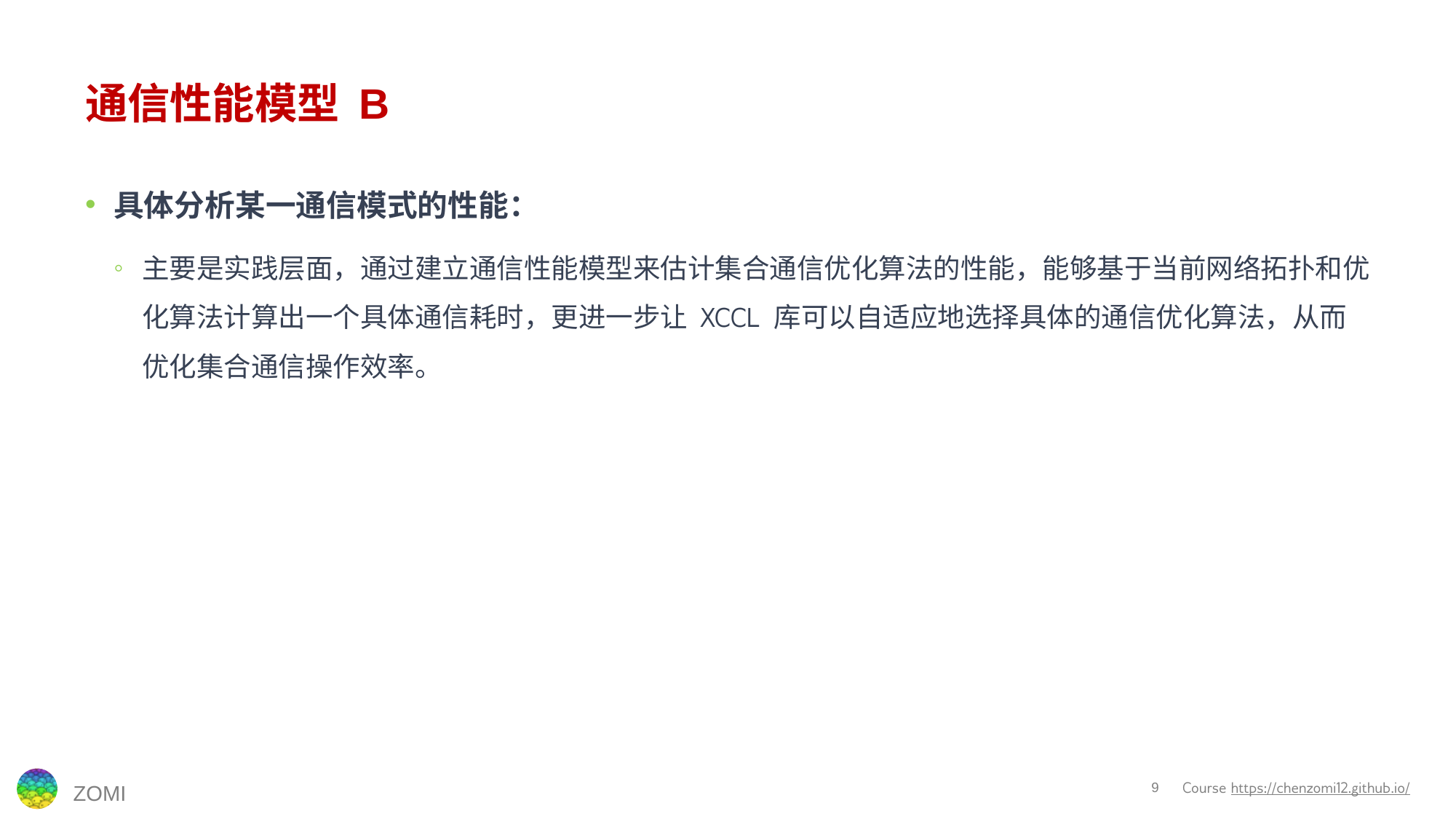

# 通信性能模型 B
具体分析某一通信模式的性能：
主要是实践层面，通过建立通信性能模型来估计集合通信优化算法的性能，能够基于当前网络拓扑和优化算法计算出一个具体通信耗时，更进一步让 XCCL 库可以自适应地选择具体的通信优化算法，从而优化集合通信操作效率。